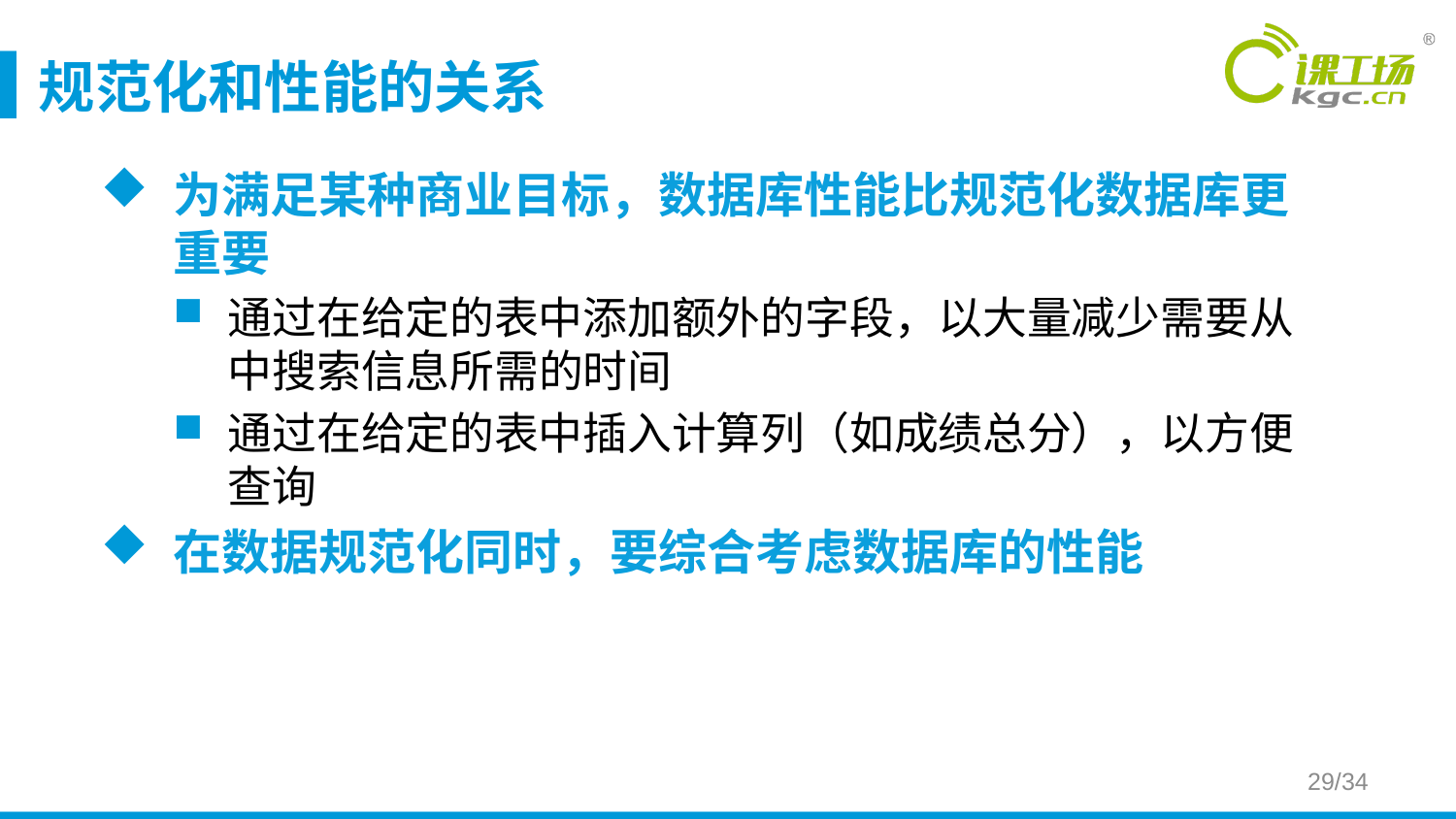

# 规范化和性能的关系
为满足某种商业目标，数据库性能比规范化数据库更重要
通过在给定的表中添加额外的字段，以大量减少需要从中搜索信息所需的时间
通过在给定的表中插入计算列（如成绩总分），以方便查询
在数据规范化同时，要综合考虑数据库的性能
29/34